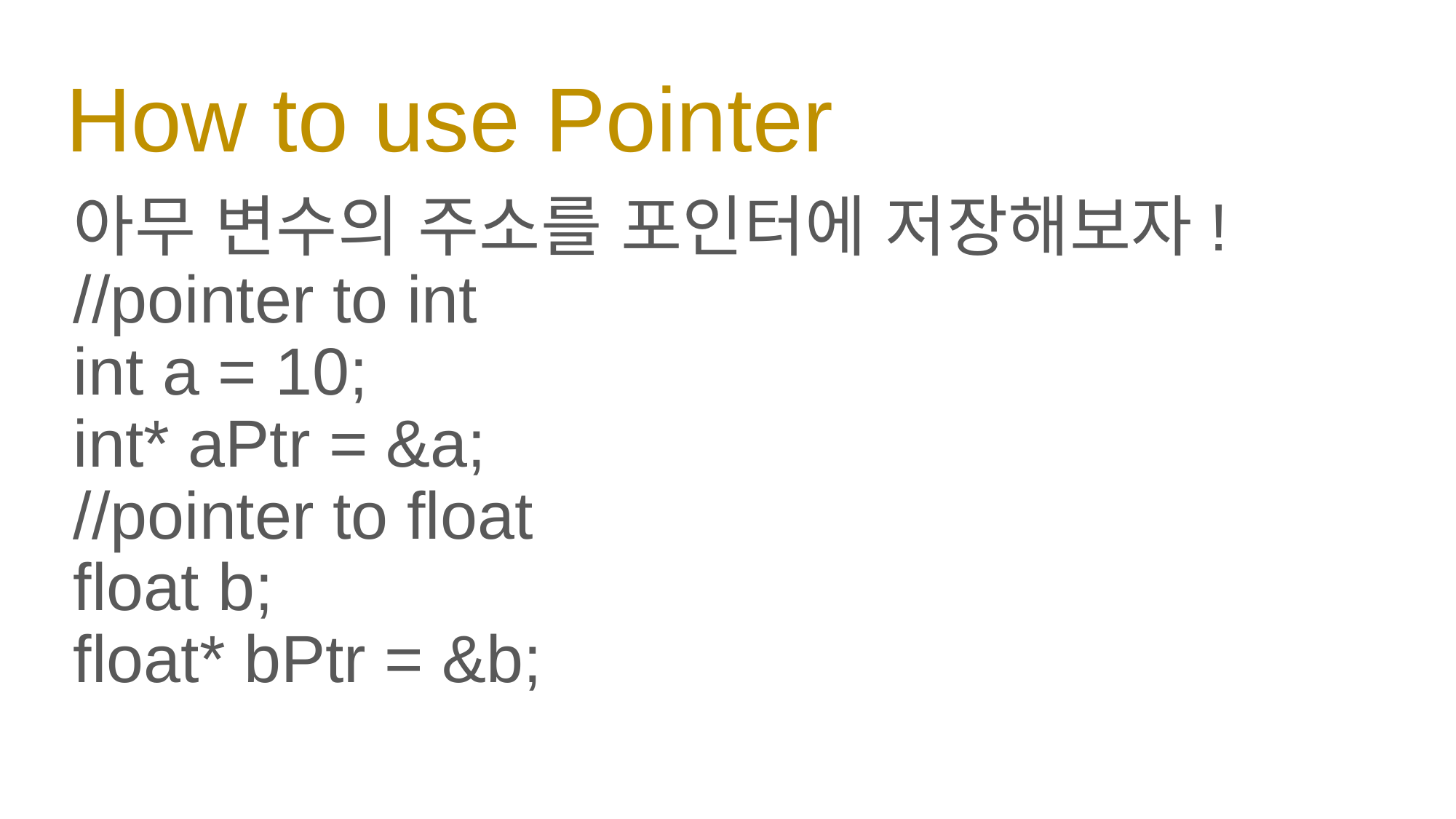

# How to use Pointer
아무 변수의 주소를 포인터에 저장해보자!
//pointer to int
int a = 10;
int* aPtr = &a;
//pointer to float
float b;
float* bPtr = &b;